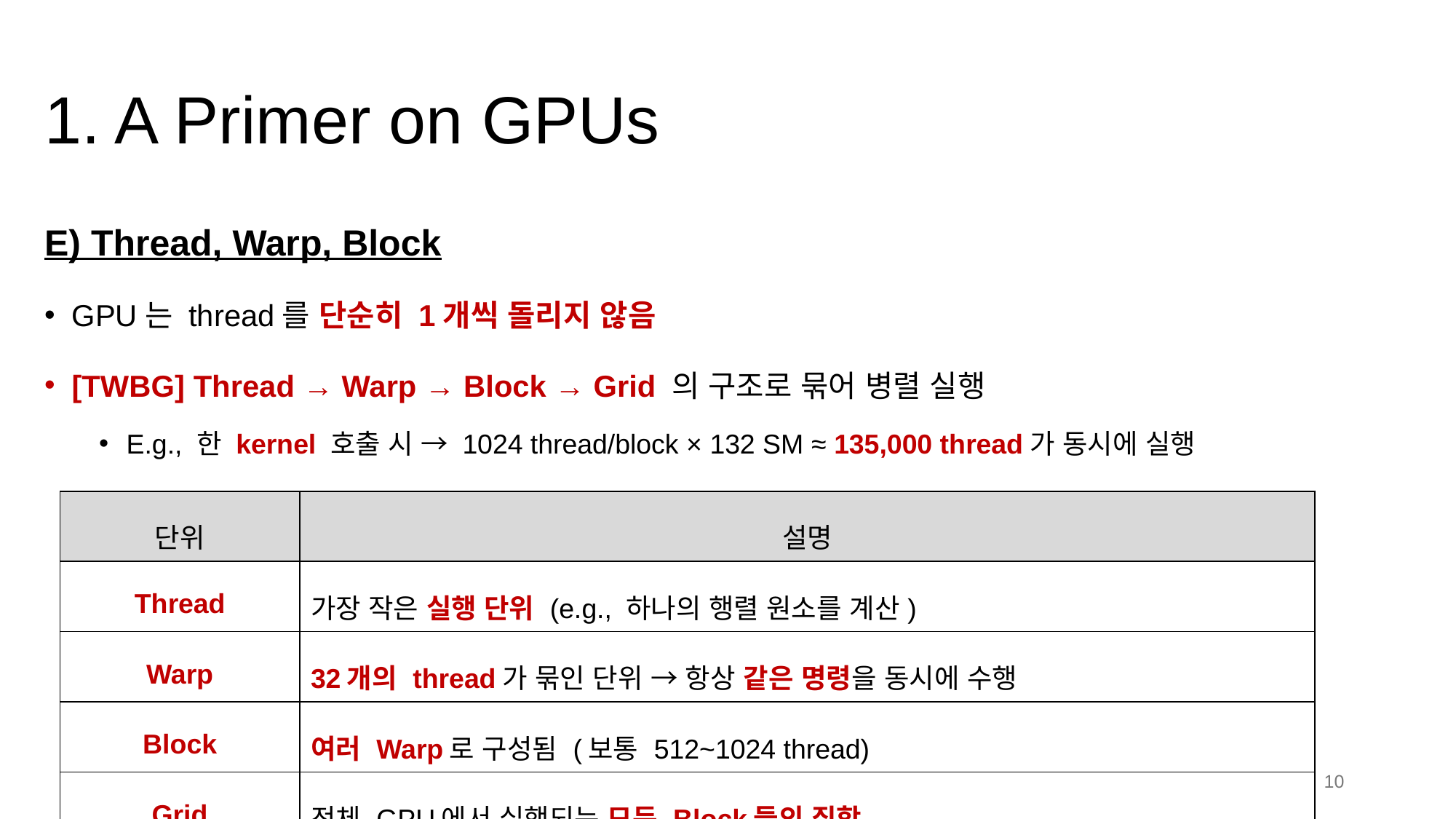

# 1. A Primer on GPUs
E) Thread, Warp, Block
GPU는 thread를 단순히 1개씩 돌리지 않음
[TWBG] Thread → Warp → Block → Grid 의 구조로 묶어 병렬 실행
E.g., 한 kernel 호출 시 → 1024 thread/block × 132 SM ≈ 135,000 thread가 동시에 실행

| 단위 | 설명 |
| --- | --- |
| Thread | 가장 작은 실행 단위 (e.g., 하나의 행렬 원소를 계산) |
| Warp | 32개의 thread가 묶인 단위 → 항상 같은 명령을 동시에 수행 |
| Block | 여러 Warp로 구성됨 (보통 512~1024 thread) |
| Grid | 전체 GPU에서 실행되는 모든 Block들의 집합 |
10